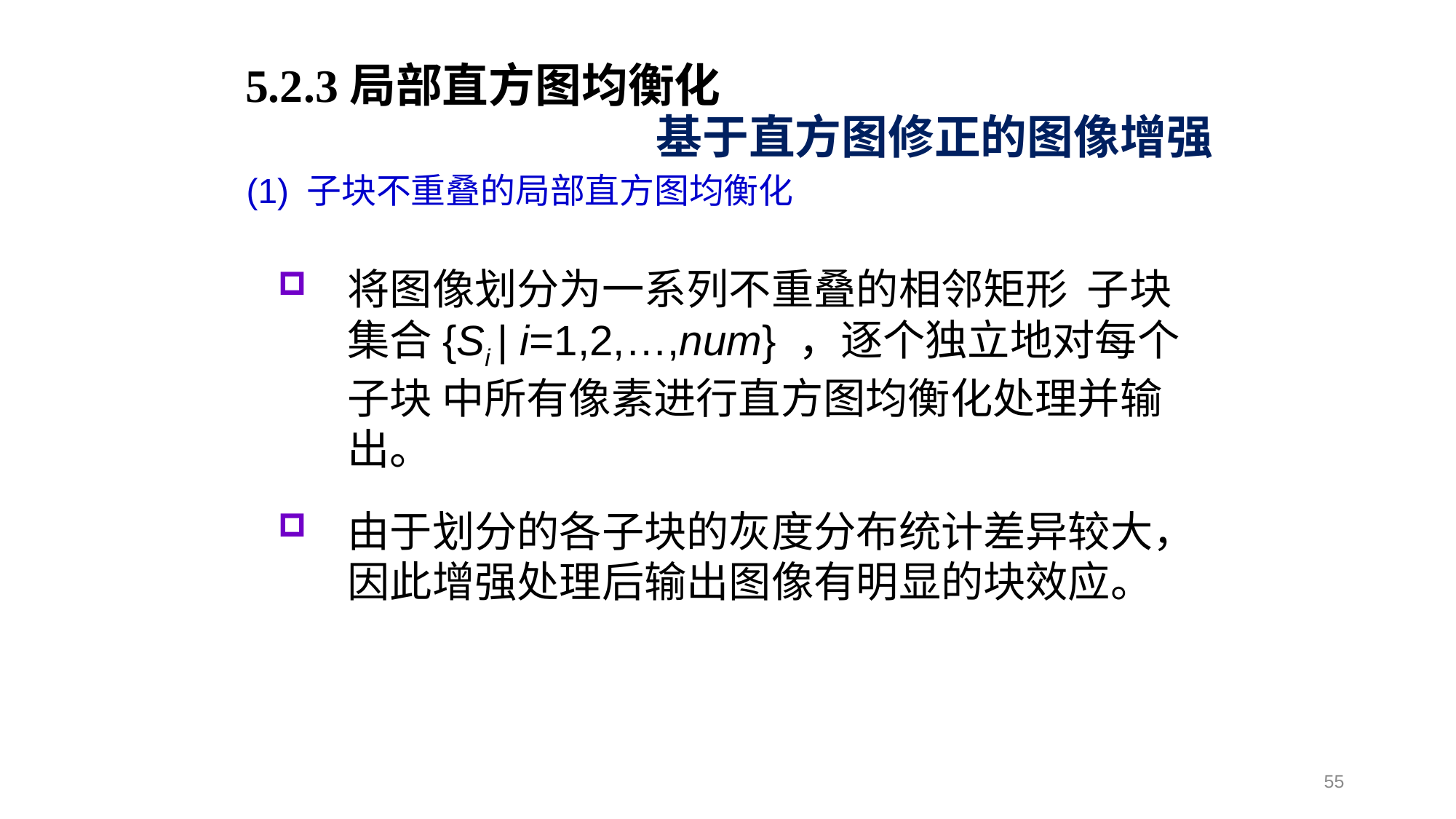

5.2.3局部直方图均衡化
基于直方图修正的图像增强
(1) 子块不重叠的局部直方图均衡化
将图像划分为一系列不重叠的相邻矩形  子块集合{Si | i=1,2,…,num} ，逐个独立地对每个子块 中所有像素进行直方图均衡化处理并输出。
由于划分的各子块的灰度分布统计差异较大，因此增强处理后输出图像有明显的块效应。
55